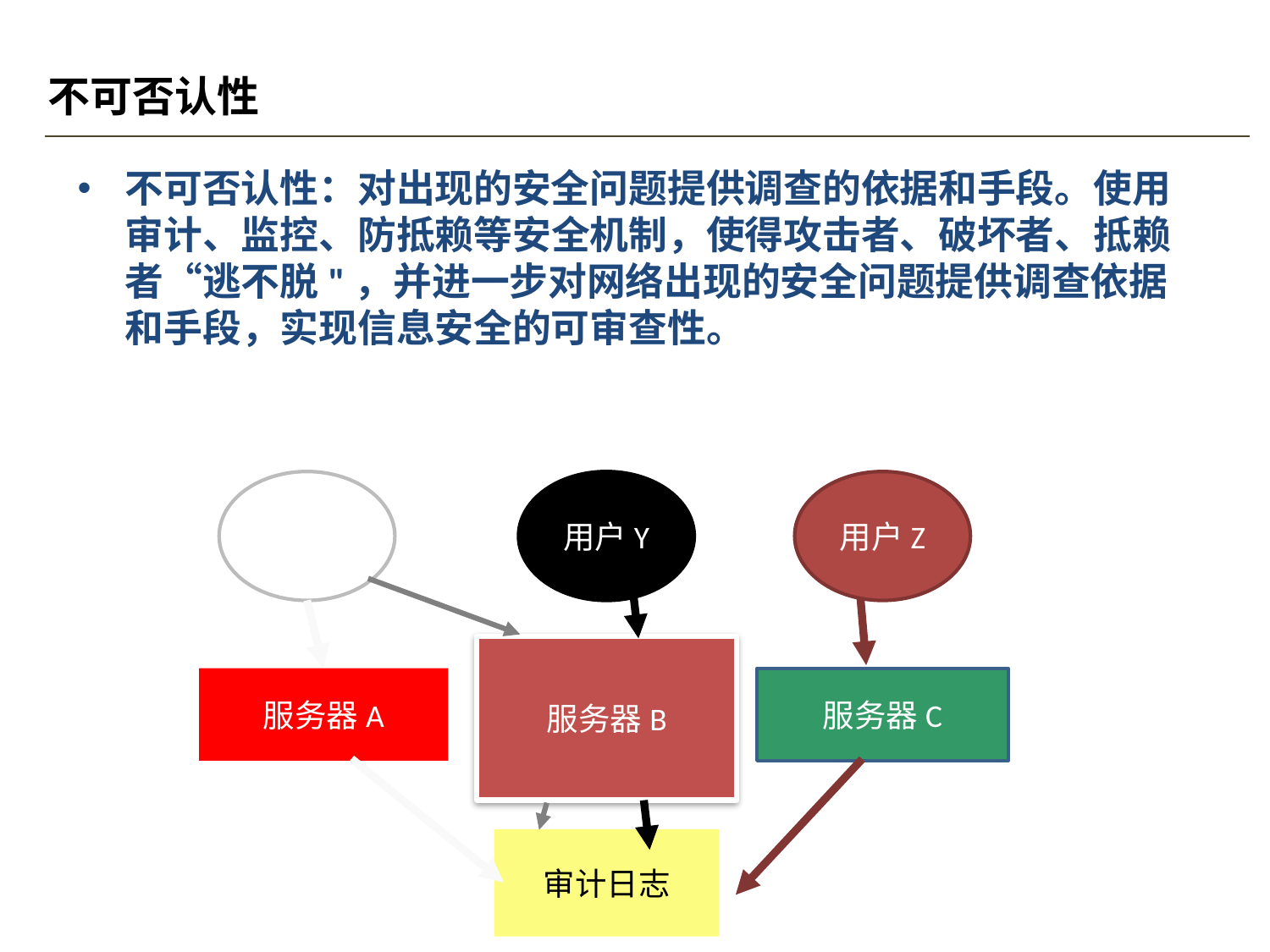

# 不可否认性
不可否认性：对出现的安全问题提供调查的依据和手段。使用审计、监控、防抵赖等安全机制，使得攻击者、破坏者、抵赖者“逃不脱"，并进一步对网络出现的安全问题提供调查依据和手段，实现信息安全的可审查性。

用户X
用户Y
用户Z
服务器B
服务器A
服务器C
审计日志